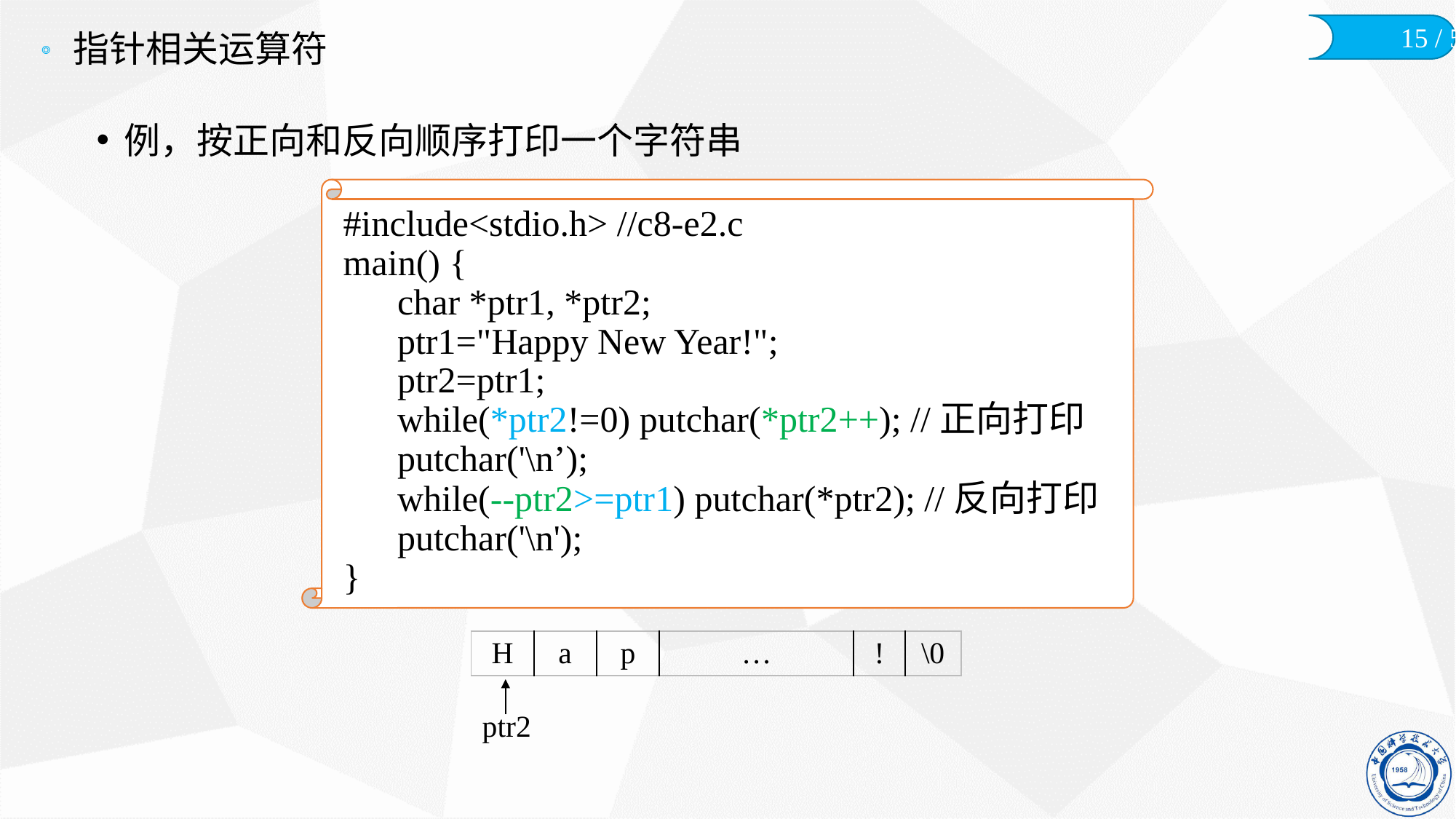

# 指针相关运算符
例，按正向和反向顺序打印一个字符串

#include<stdio.h> //c8-e2.c
main() {
	char *ptr1, *ptr2;
	ptr1="Happy New Year!";
	ptr2=ptr1;
	while(*ptr2!=0) putchar(*ptr2++); //正向打印
	putchar('\n’);
	while(--ptr2>=ptr1) putchar(*ptr2); //反向打印
	putchar('\n');
}

| H | a | p | … | ! | \0 |
| --- | --- | --- | --- | --- | --- |
ptr2